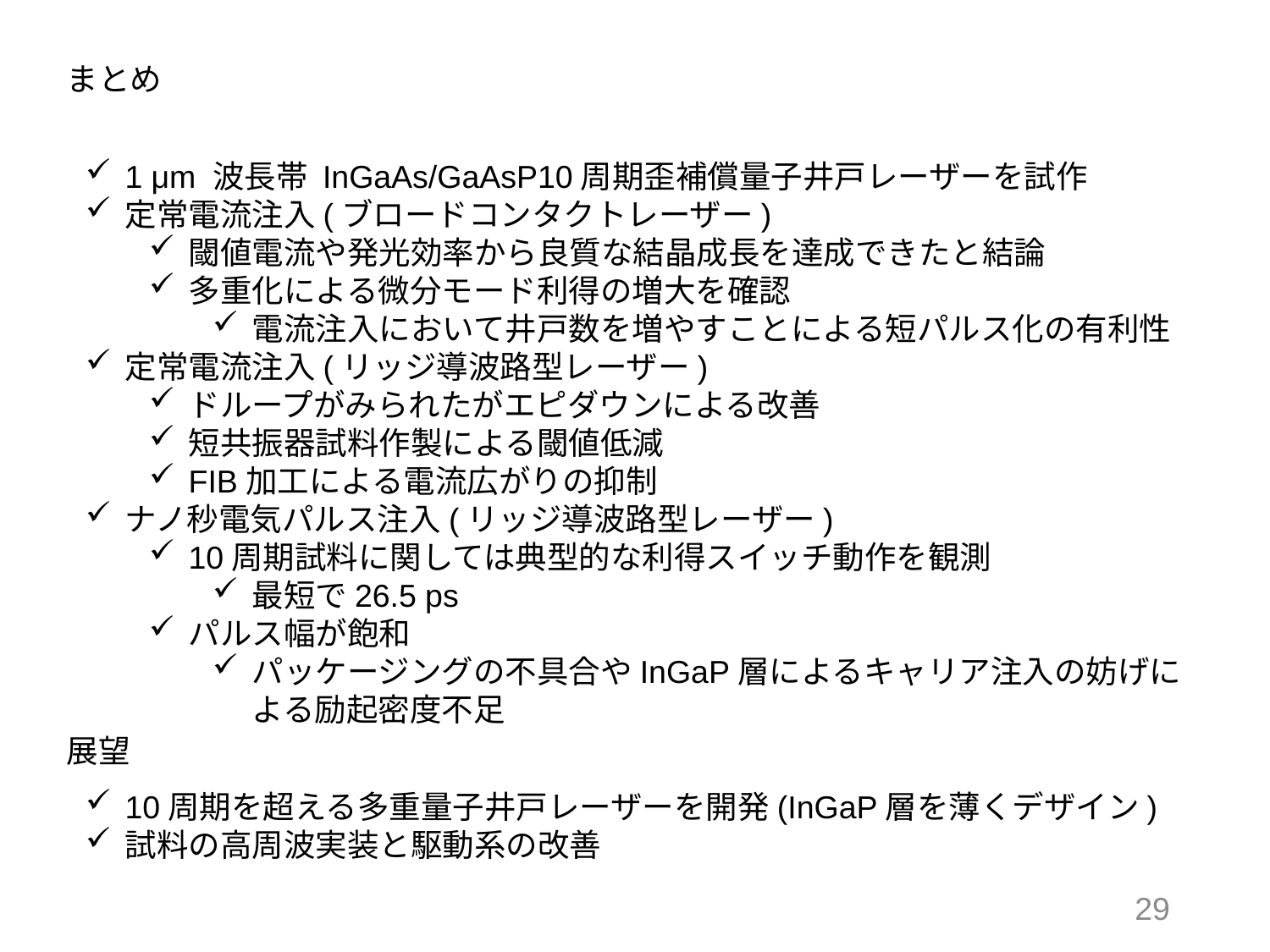

まとめ
1 μm 波長帯 InGaAs/GaAsP10周期歪補償量子井戸レーザーを試作
定常電流注入(ブロードコンタクトレーザー)
閾値電流や発光効率から良質な結晶成長を達成できたと結論
多重化による微分モード利得の増大を確認
電流注入において井戸数を増やすことによる短パルス化の有利性
定常電流注入(リッジ導波路型レーザー)
ドループがみられたがエピダウンによる改善
短共振器試料作製による閾値低減
FIB加工による電流広がりの抑制
ナノ秒電気パルス注入(リッジ導波路型レーザー)
10周期試料に関しては典型的な利得スイッチ動作を観測
最短で26.5 ps
パルス幅が飽和
パッケージングの不具合やInGaP層によるキャリア注入の妨げによる励起密度不足
展望
10周期を超える多重量子井戸レーザーを開発(InGaP層を薄くデザイン)
試料の高周波実装と駆動系の改善
29